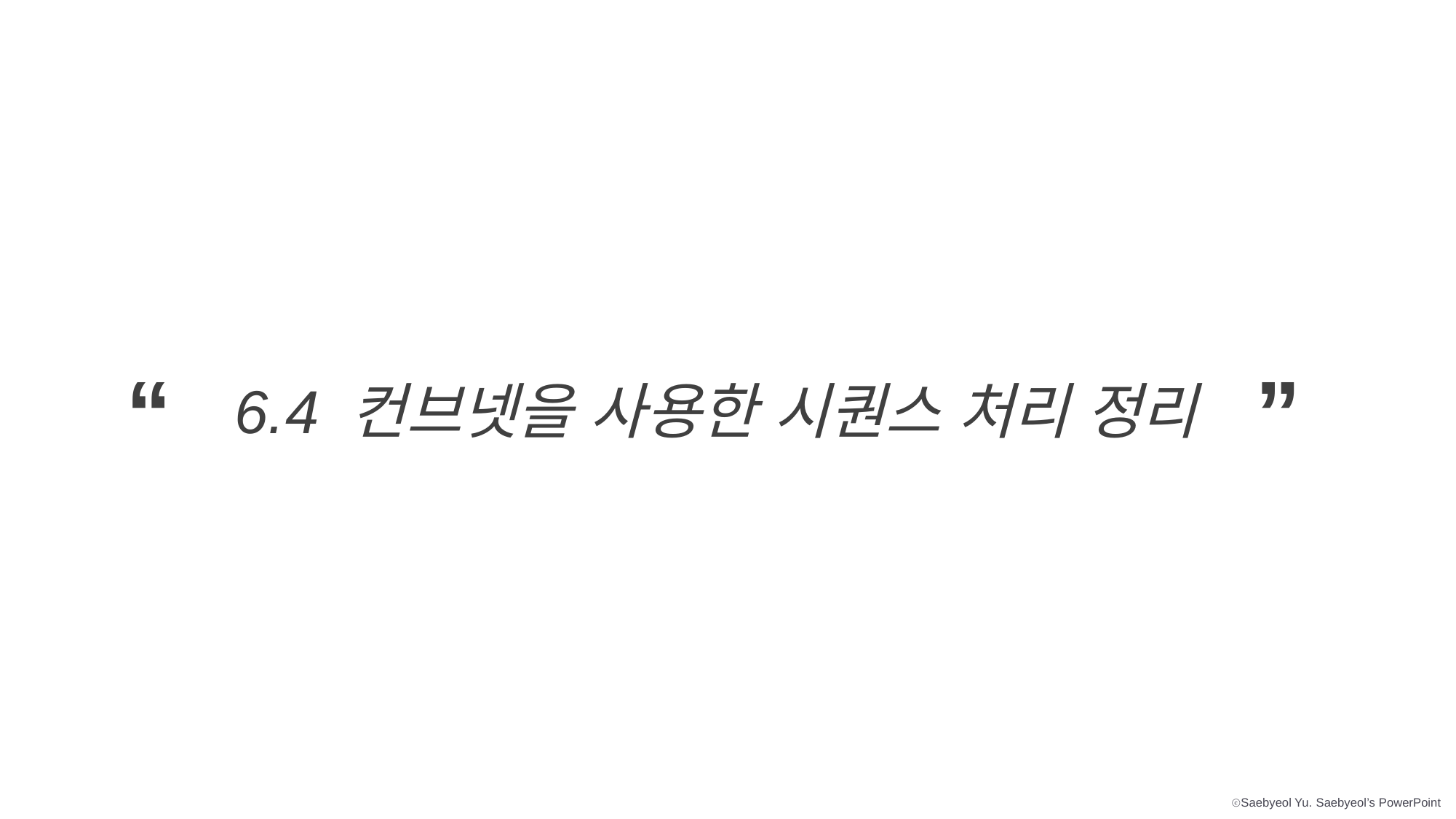

“                                           ”
6.4 컨브넷을 사용한 시퀀스 처리 정리